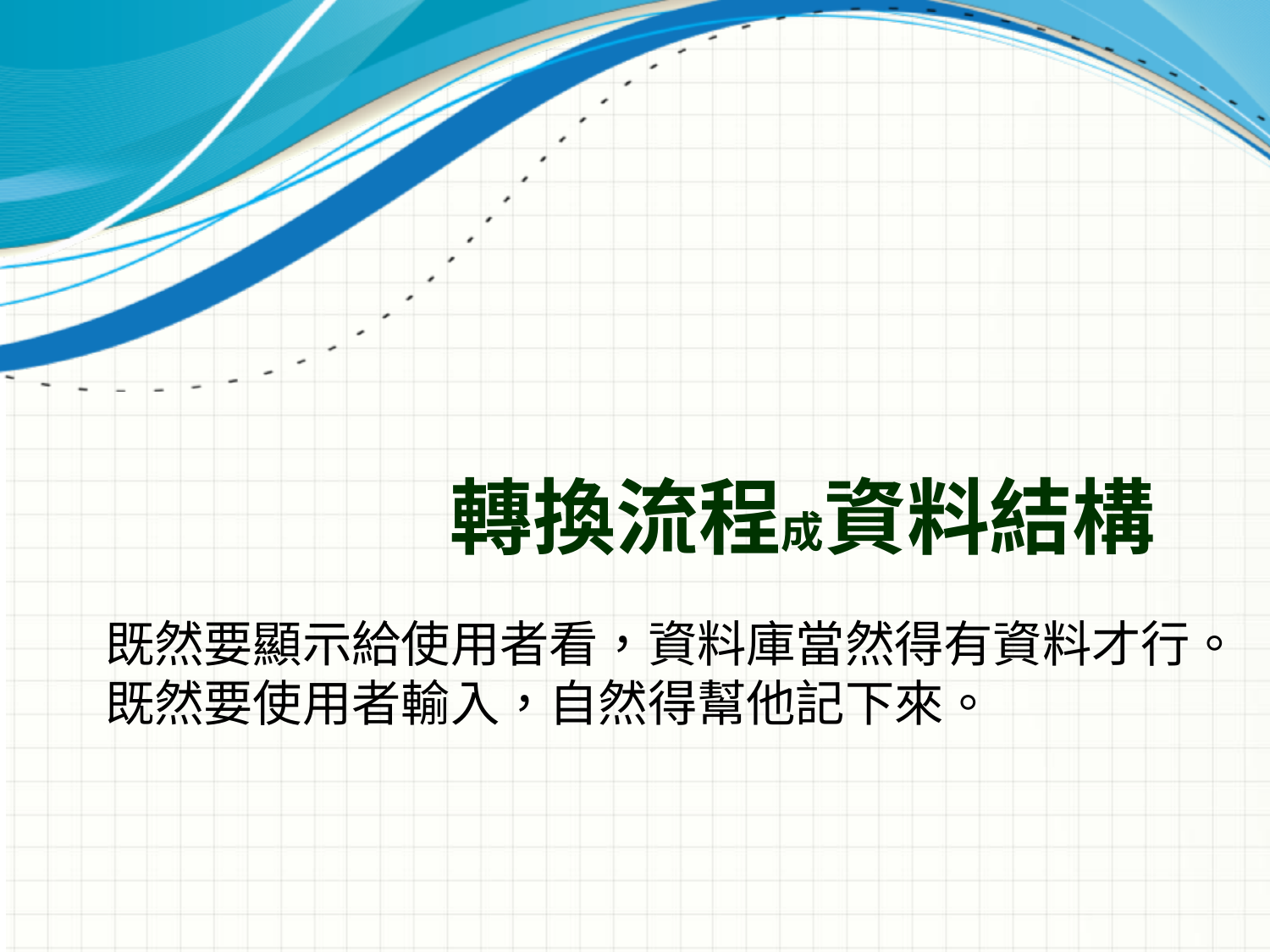

# 轉換流程成資料結構
既然要顯示給使用者看，資料庫當然得有資料才行。
既然要使用者輸入，自然得幫他記下來。